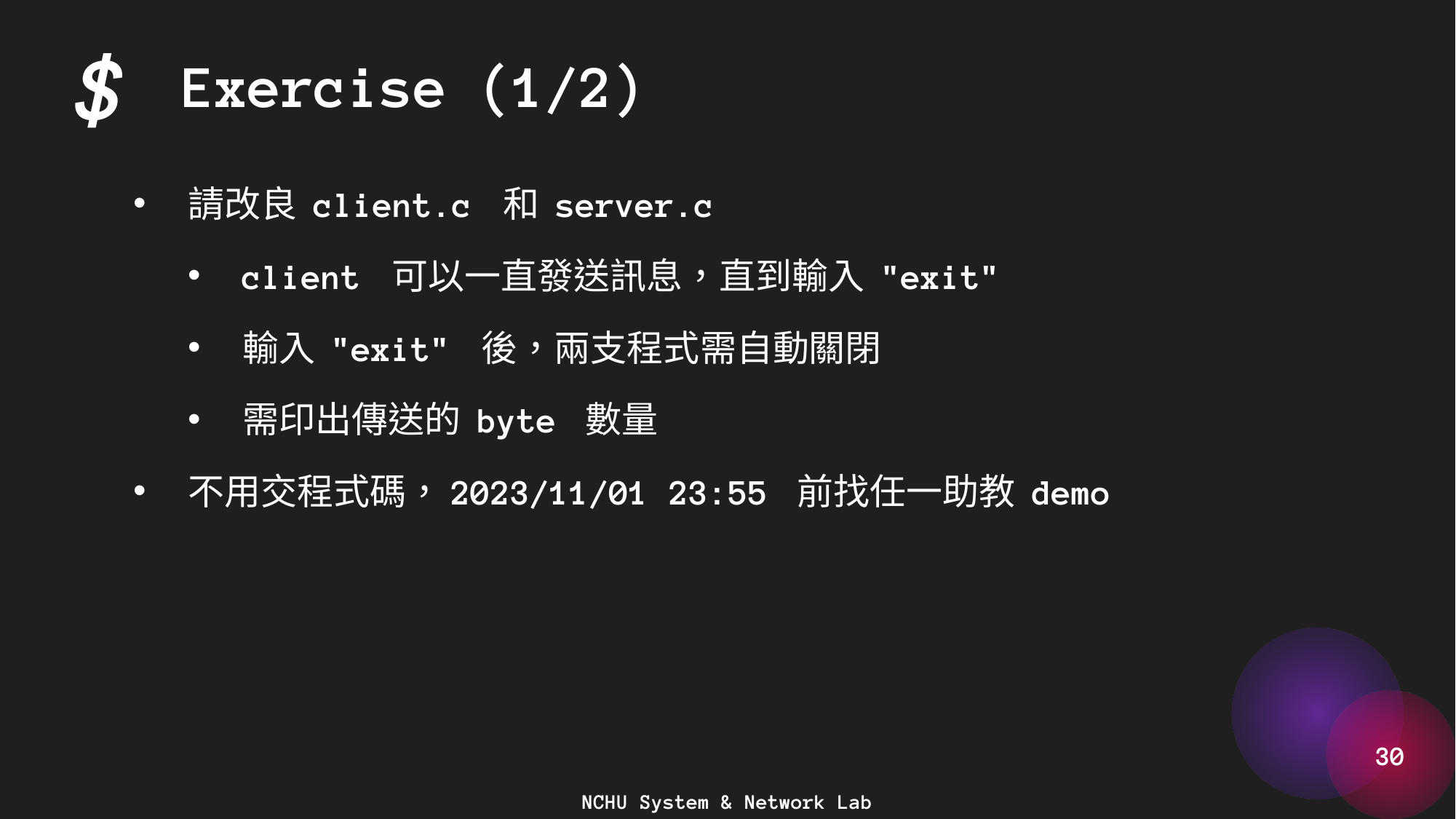

$
Exercise (1/2)
請改良 client.c 和 server.c
client 可以一直發送訊息，直到輸入 "exit"
輸入 "exit" 後，兩支程式需自動關閉
需印出傳送的 byte 數量
不用交程式碼，2023/11/01 23:55 前找任一助教 demo

30
NCHU System & Network Lab